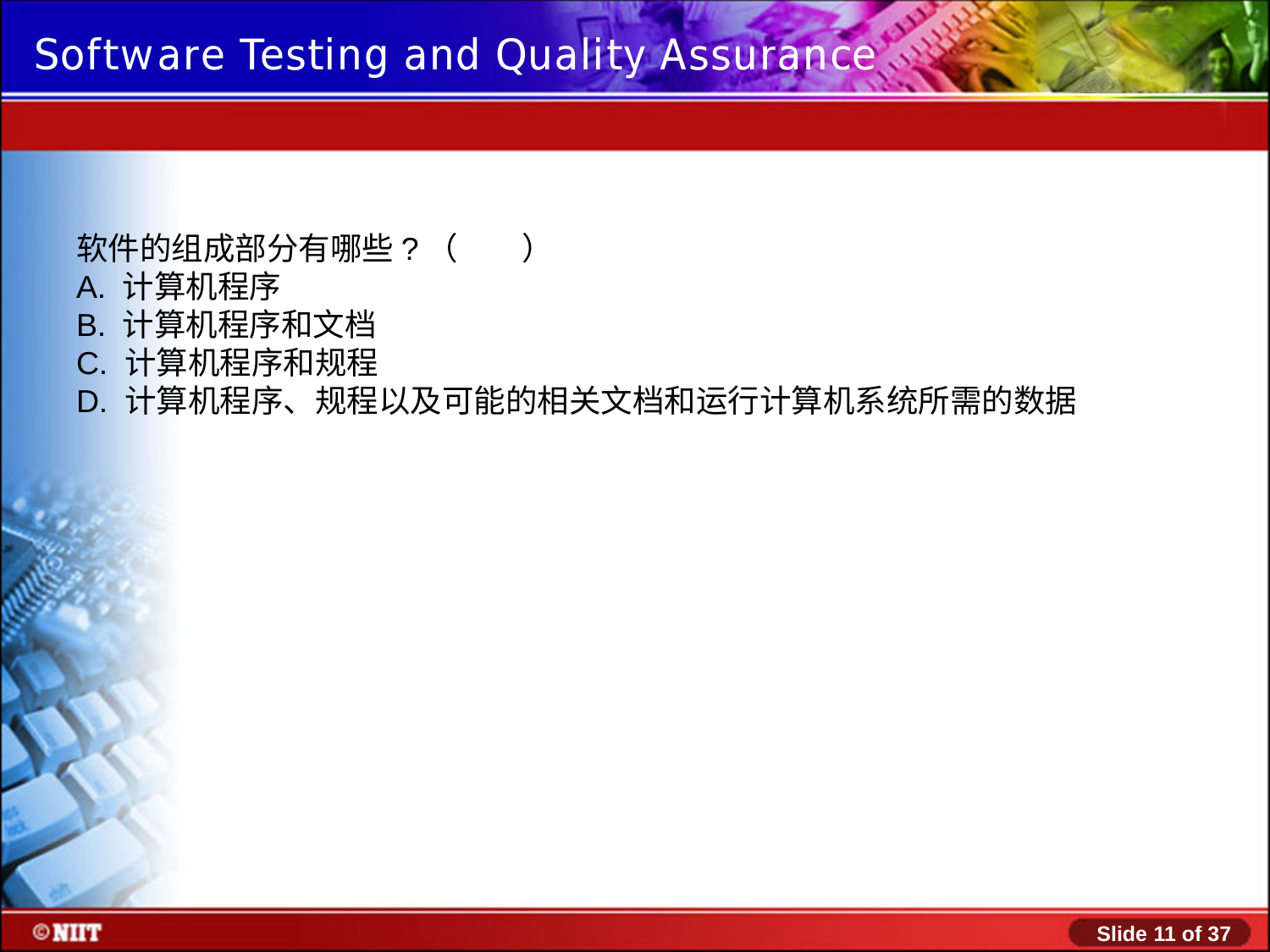

软件的组成部分有哪些?（　　）
A. 计算机程序
B. 计算机程序和文档
C. 计算机程序和规程
D. 计算机程序、规程以及可能的相关文档和运行计算机系统所需的数据